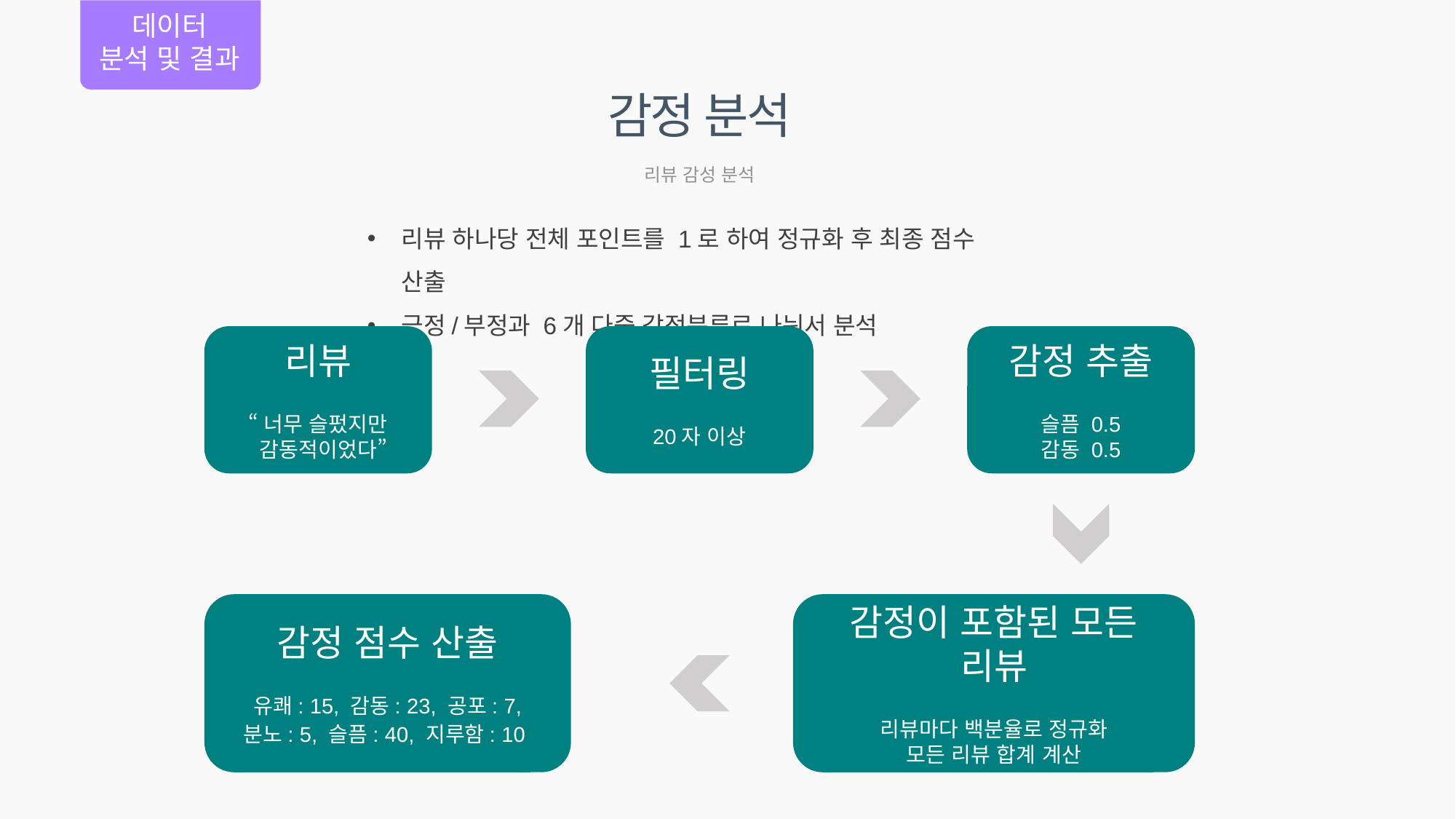

데이터
분석 및 결과
감정 분석
리뷰 감성 분석
리뷰 하나당 전체 포인트를 1로 하여 정규화 후 최종 점수 산출
긍정/부정과 6개 다중 감정분류로 나눠서 분석
리뷰

“너무 슬펐지만
 감동적이었다”
필터링

20자 이상
감정 추출

슬픔 0.5
감동 0.5

감정 점수 산출

유쾌: 15, 감동: 23, 공포: 7,
분노: 5, 슬픔: 40, 지루함: 10
감정이 포함된 모든 리뷰

리뷰마다 백분율로 정규화
모든 리뷰 합계 계산